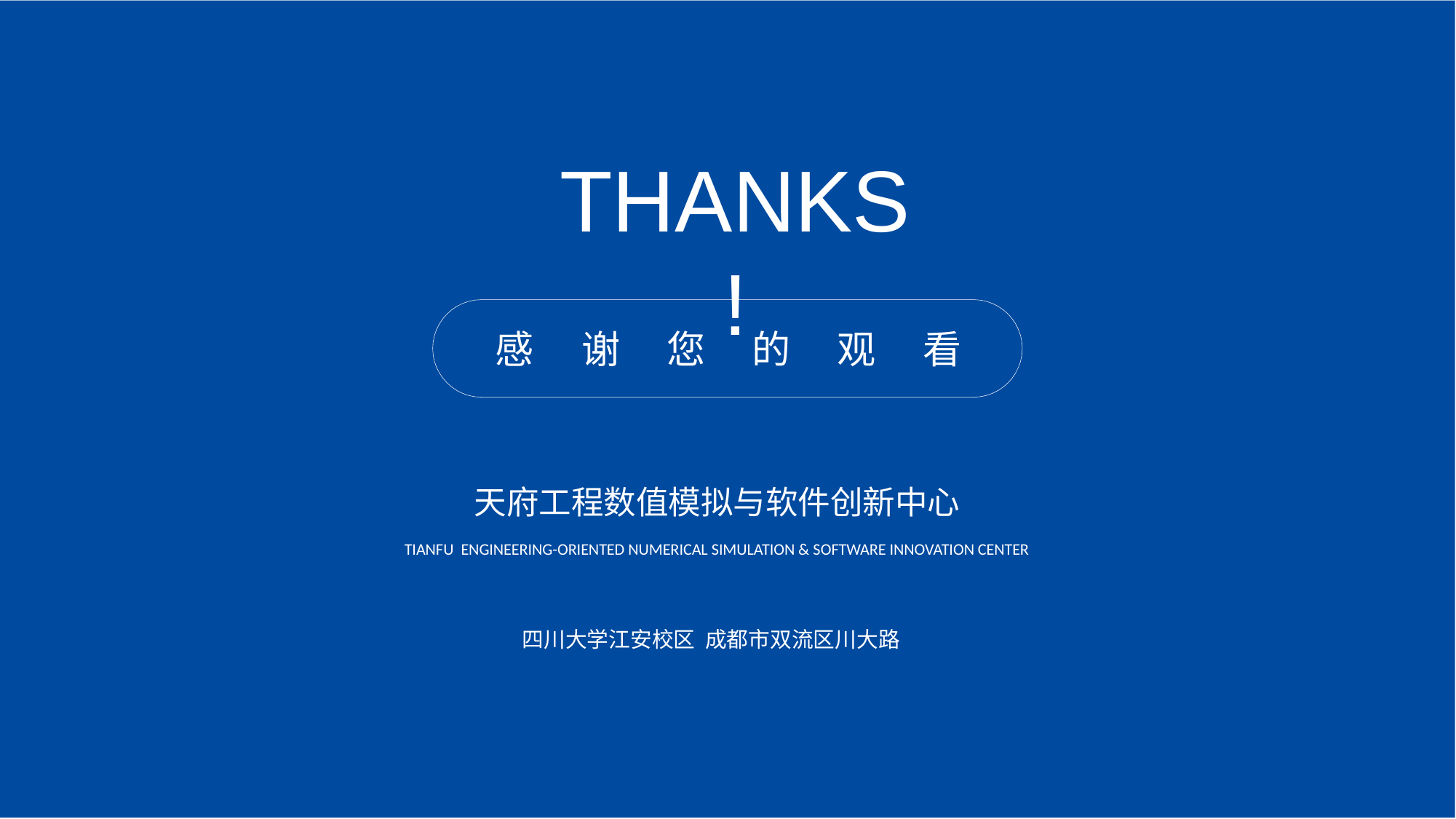

THANKS!

感	谢	您	的	观	看
天府工程数值模拟与软件创新中心
TIANFU ENGINEERING-ORIENTED NUMERICAL SIMULATION & SOFTWARE INNOVATION CENTER
四川大学江安校区  成都市双流区川大路